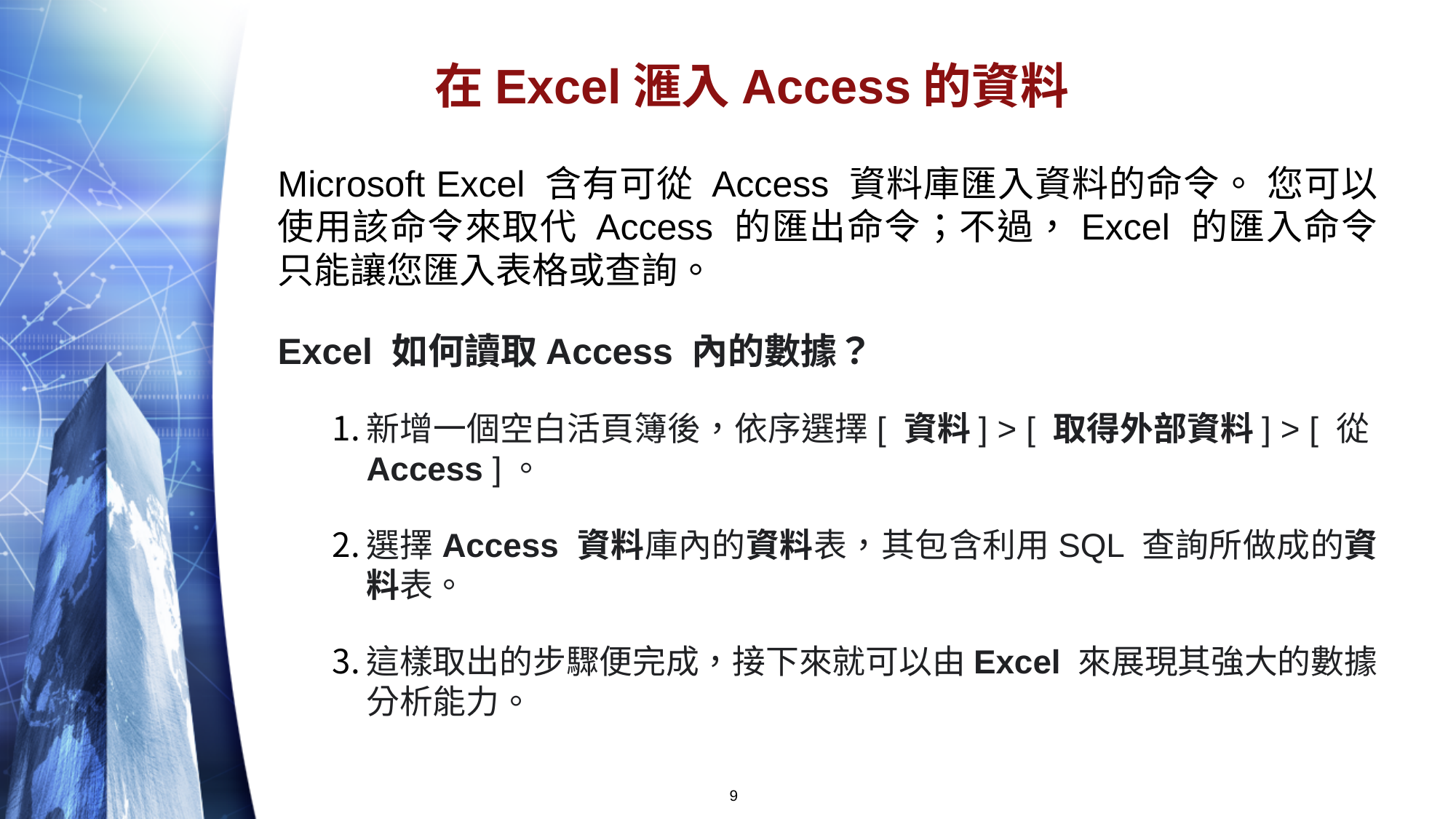

# 在Excel滙入Access的資料
Microsoft Excel 含有可從 Access 資料庫匯入資料的命令。 您可以使用該命令來取代 Access 的匯出命令；不過，Excel 的匯入命令只能讓您匯入表格或查詢。
Excel 如何讀取Access 內的數據？
新增一個空白活頁簿後，依序選擇[ 資料] > [ 取得外部資料] > [ 從Access ]。
選擇Access 資料庫內的資料表，其包含利用SQL 查詢所做成的資料表。
這樣取出的步驟便完成，接下來就可以由Excel 來展現其強大的數據分析能力。

9